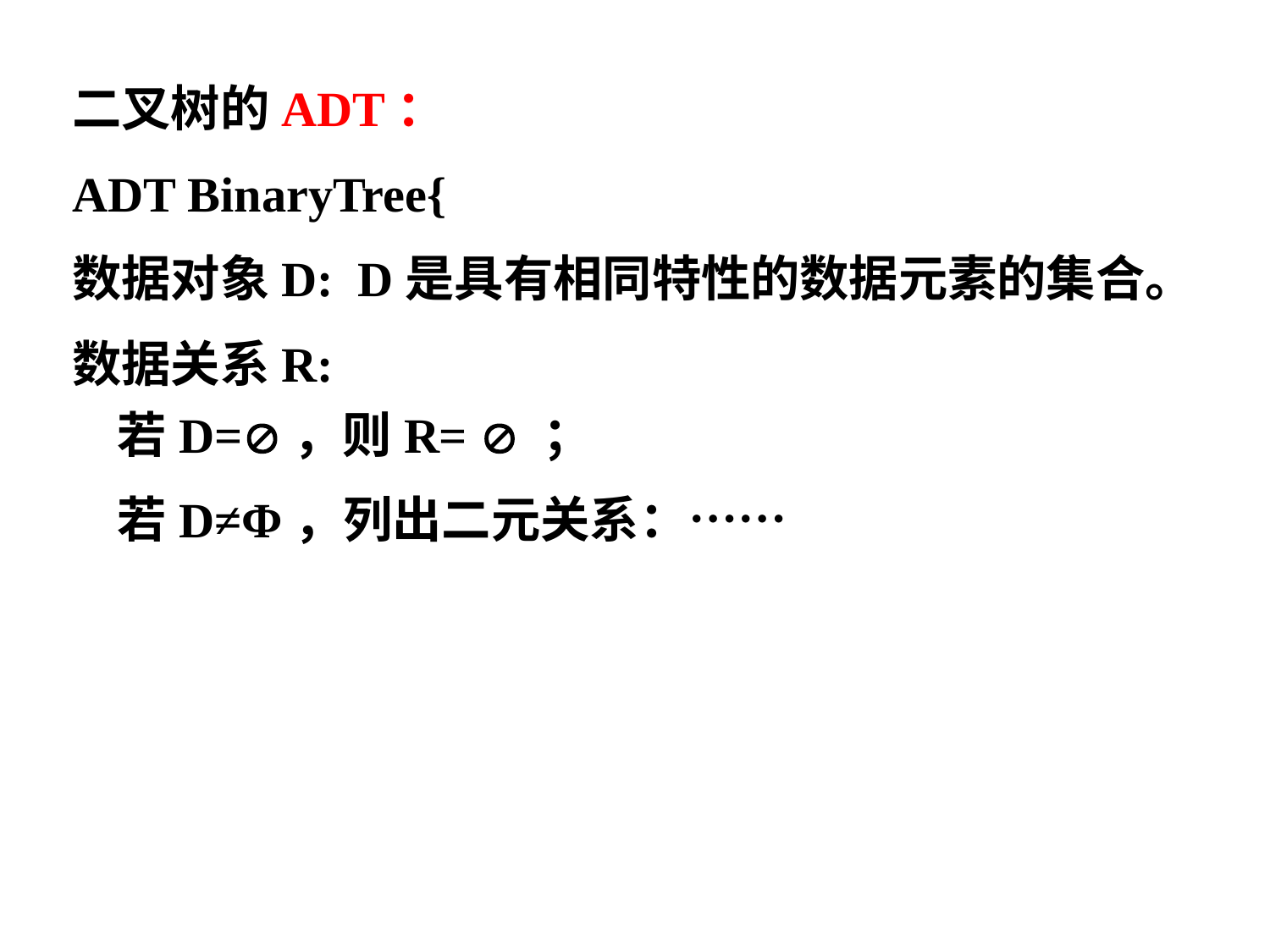

二叉树的ADT：
ADT BinaryTree{
数据对象D:  D是具有相同特性的数据元素的集合。
数据关系R:
   若D=∅，则R= ∅ ；
   若D≠Φ，列出二元关系：……